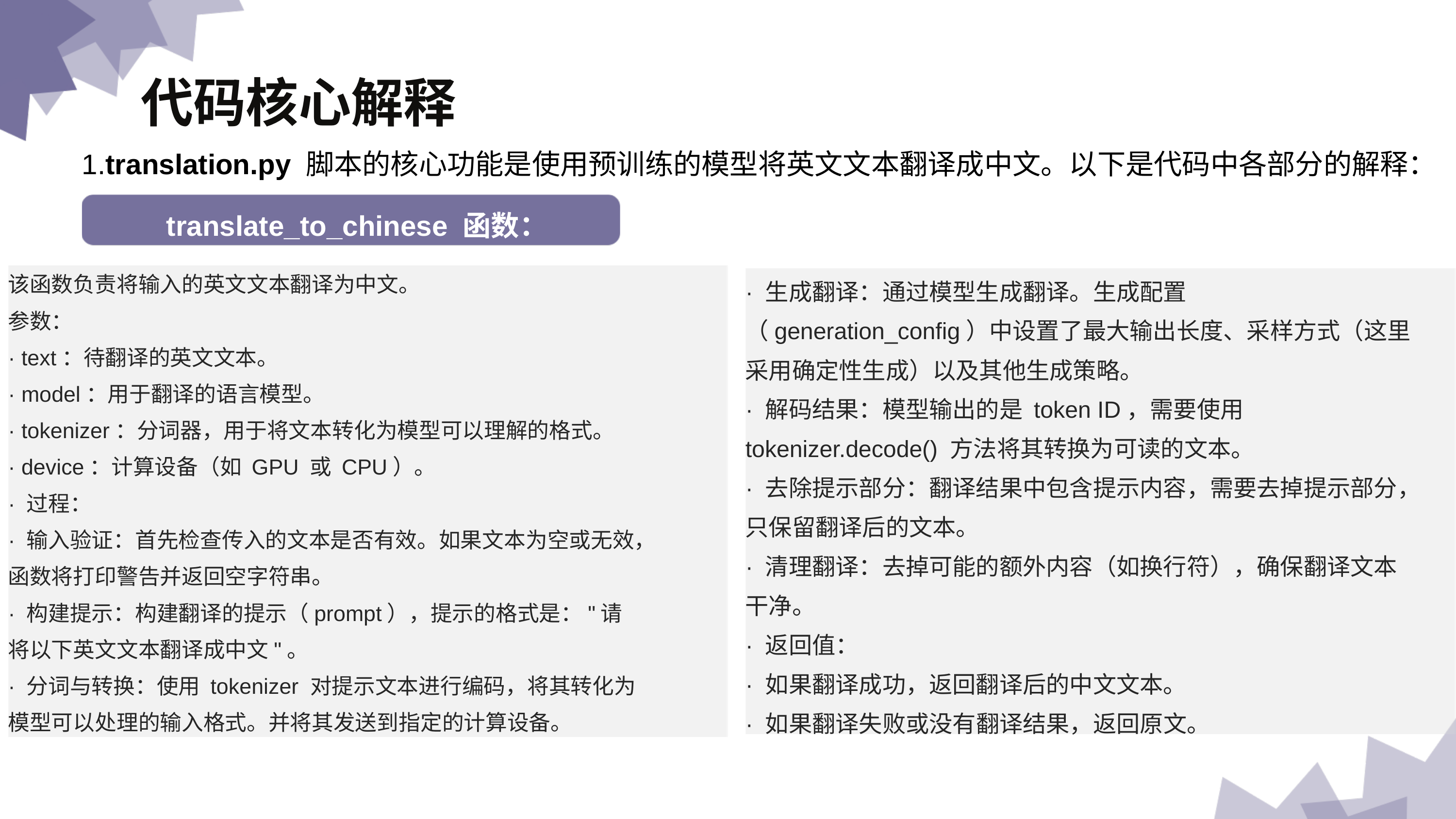

代码核心解释
1.translation.py 脚本的核心功能是使用预训练的模型将英文文本翻译成中文。以下是代码中各部分的解释：
         幻觉的原因分析

translate_to_chinese 函数：
该函数负责将输入的英文文本翻译为中文。
参数：
· text：待翻译的英文文本。
· model：用于翻译的语言模型。
· tokenizer：分词器，用于将文本转化为模型可以理解的格式。
· device：计算设备（如 GPU 或 CPU）。
· 过程：
· 输入验证：首先检查传入的文本是否有效。如果文本为空或无效，函数将打印警告并返回空字符串。
· 构建提示：构建翻译的提示（prompt），提示的格式是："请将以下英文文本翻译成中文"。
· 分词与转换：使用 tokenizer 对提示文本进行编码，将其转化为模型可以处理的输入格式。并将其发送到指定的计算设备。

· 生成翻译：通过模型生成翻译。生成配置（generation_config）中设置了最大输出长度、采样方式（这里采用确定性生成）以及其他生成策略。
· 解码结果：模型输出的是 token ID，需要使用 tokenizer.decode() 方法将其转换为可读的文本。
· 去除提示部分：翻译结果中包含提示内容，需要去掉提示部分，只保留翻译后的文本。
· 清理翻译：去掉可能的额外内容（如换行符），确保翻译文本干净。
· 返回值：
· 如果翻译成功，返回翻译后的中文文本。
· 如果翻译失败或没有翻译结果，返回原文。